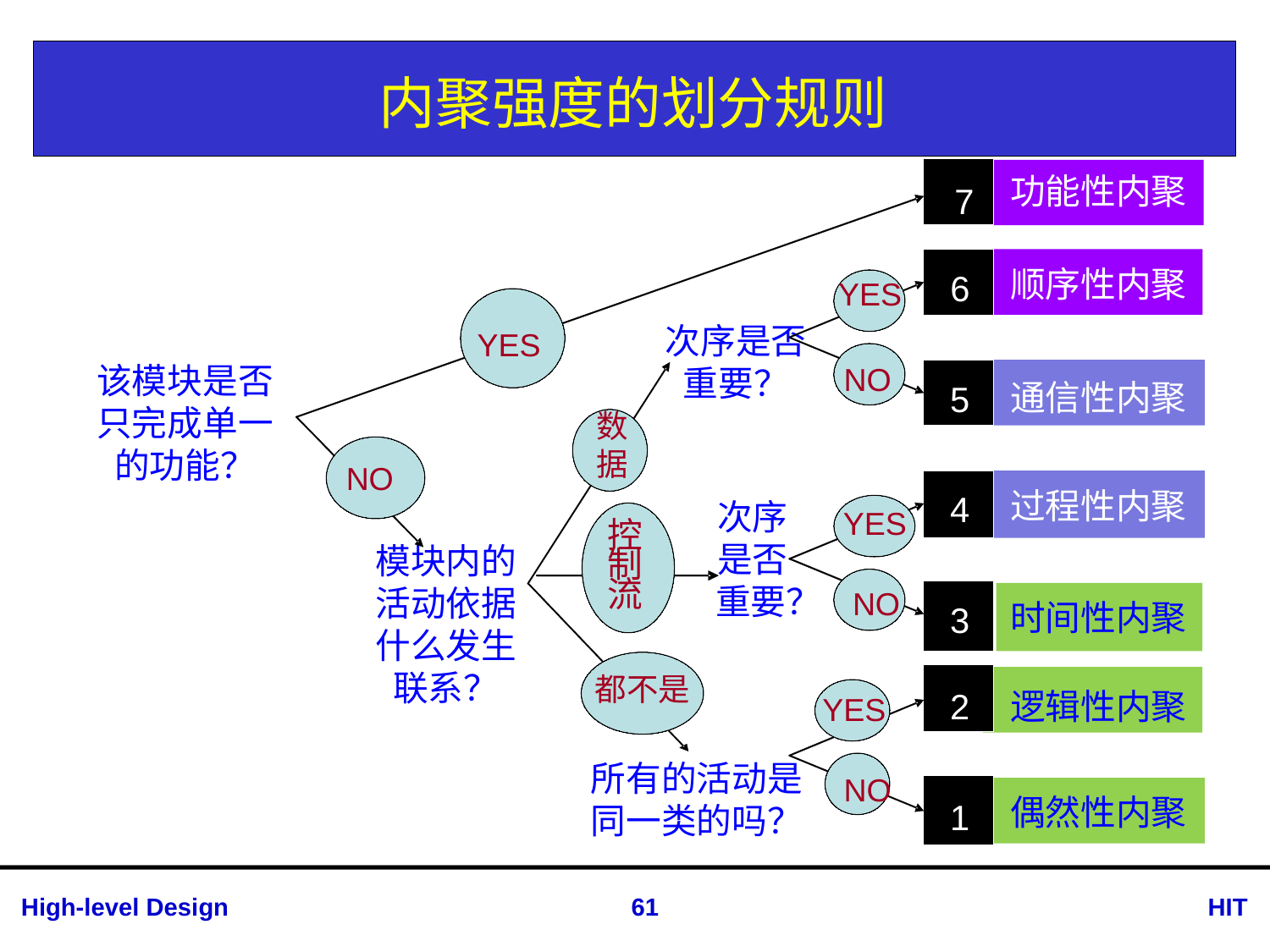

# 内聚强度的划分规则

功能性内聚
7

顺序性内聚
6

YES

次序是否
重要？
YES

该模块是否
只完成单一
的功能？
NO

通信性内聚
5
数
据

NO

过程性内聚
4
次序
是否
   重要？

YES
控
制
流
模块内的
活动依据
什么发生
联系？

NO
时间性内聚
3

都不是

2
逻辑性内聚
YES

所有的活动是
同一类的吗？
NO

偶然性内聚
1